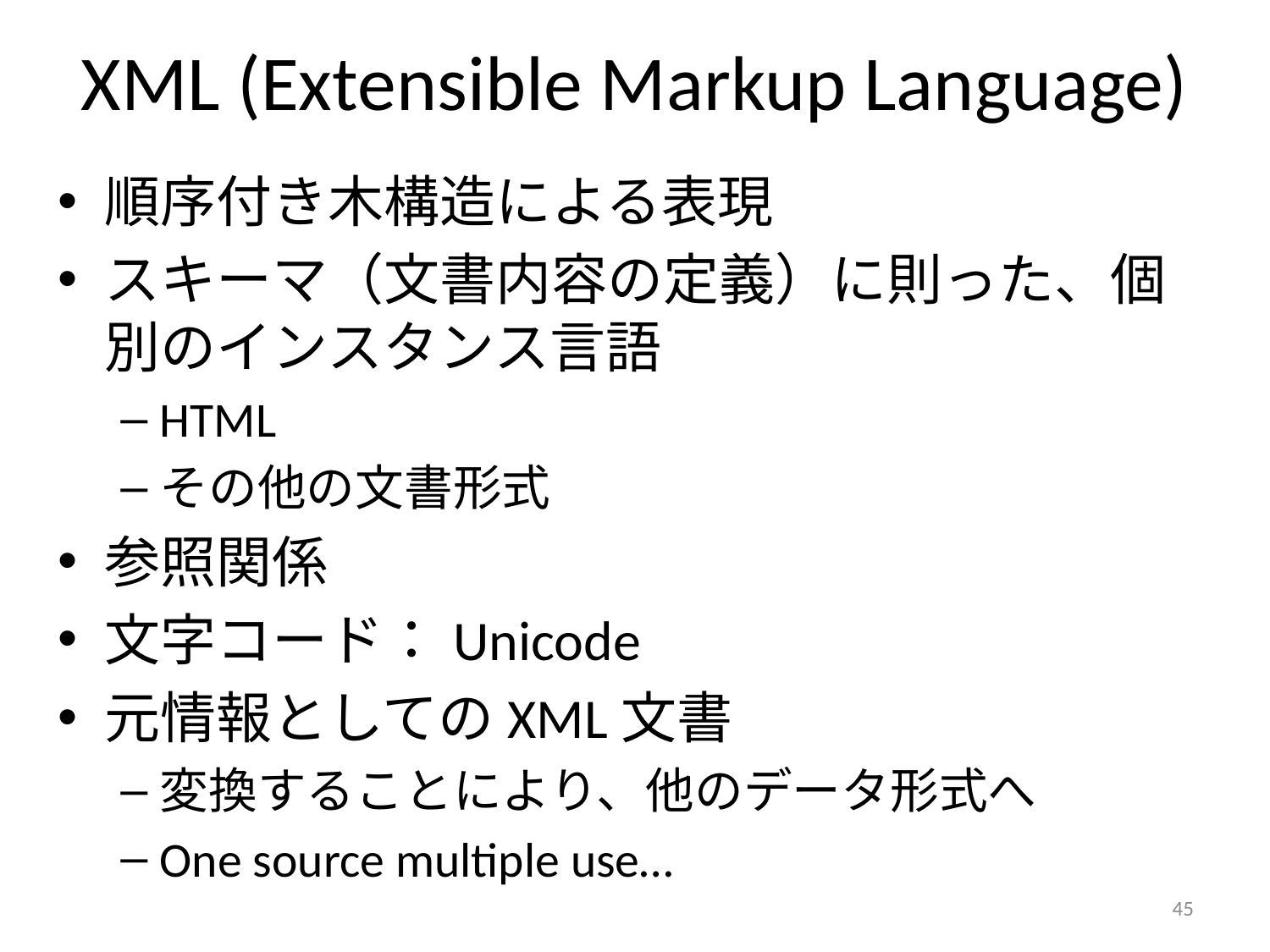

# XML (Extensible Markup Language)
順序付き木構造による表現
スキーマ（文書内容の定義）に則った、個別のインスタンス言語
HTML
その他の文書形式
参照関係
文字コード：Unicode
元情報としてのXML文書
変換することにより、他のデータ形式へ
One source multiple use…
45